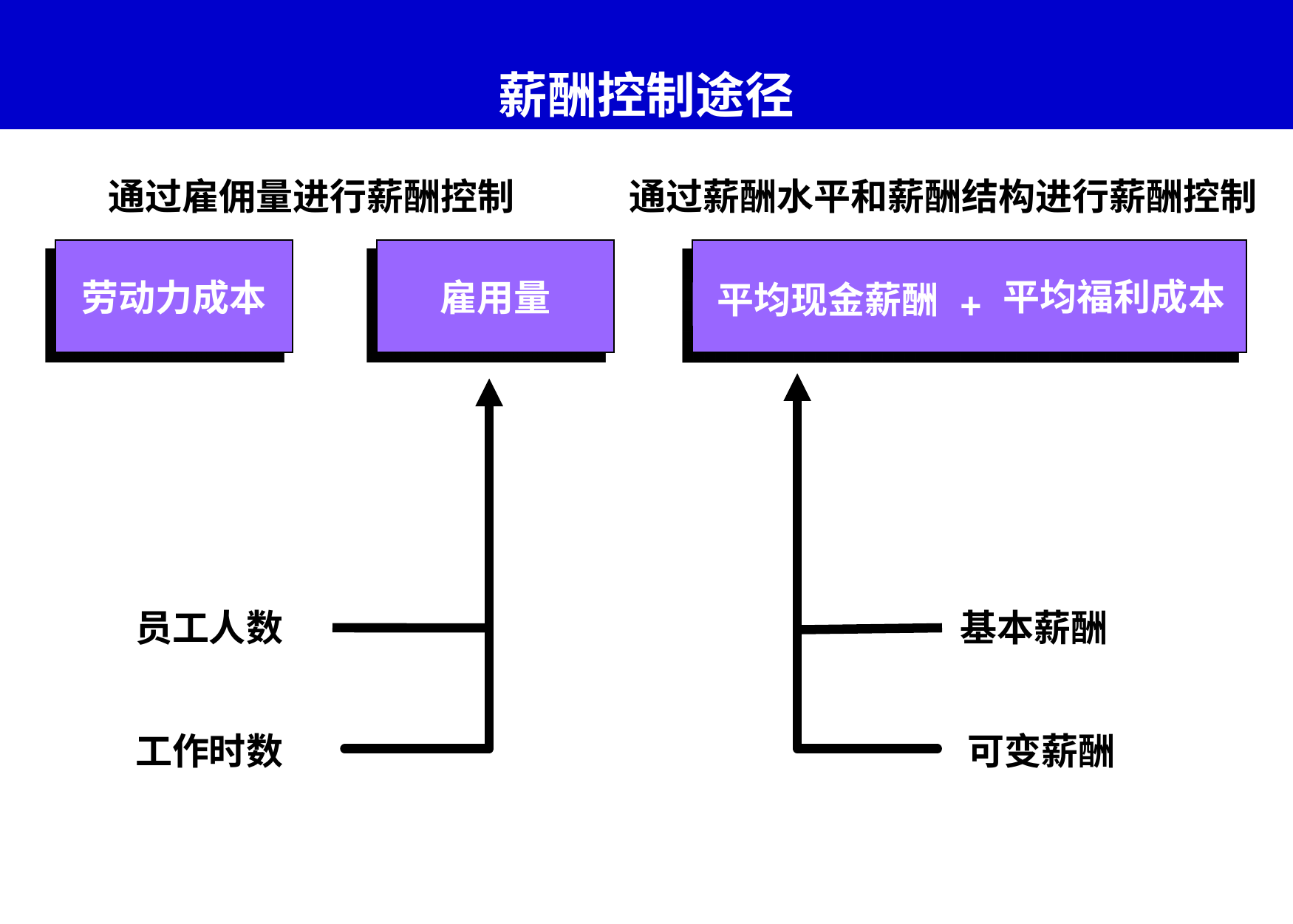

# 薪酬控制途径
通过雇佣量进行薪酬控制
通过薪酬水平和薪酬结构进行薪酬控制
劳动力成本
雇用量

平均福利成本
=
×
+
平均现金薪酬

员工人数
基本薪酬

工作时数
可变薪酬